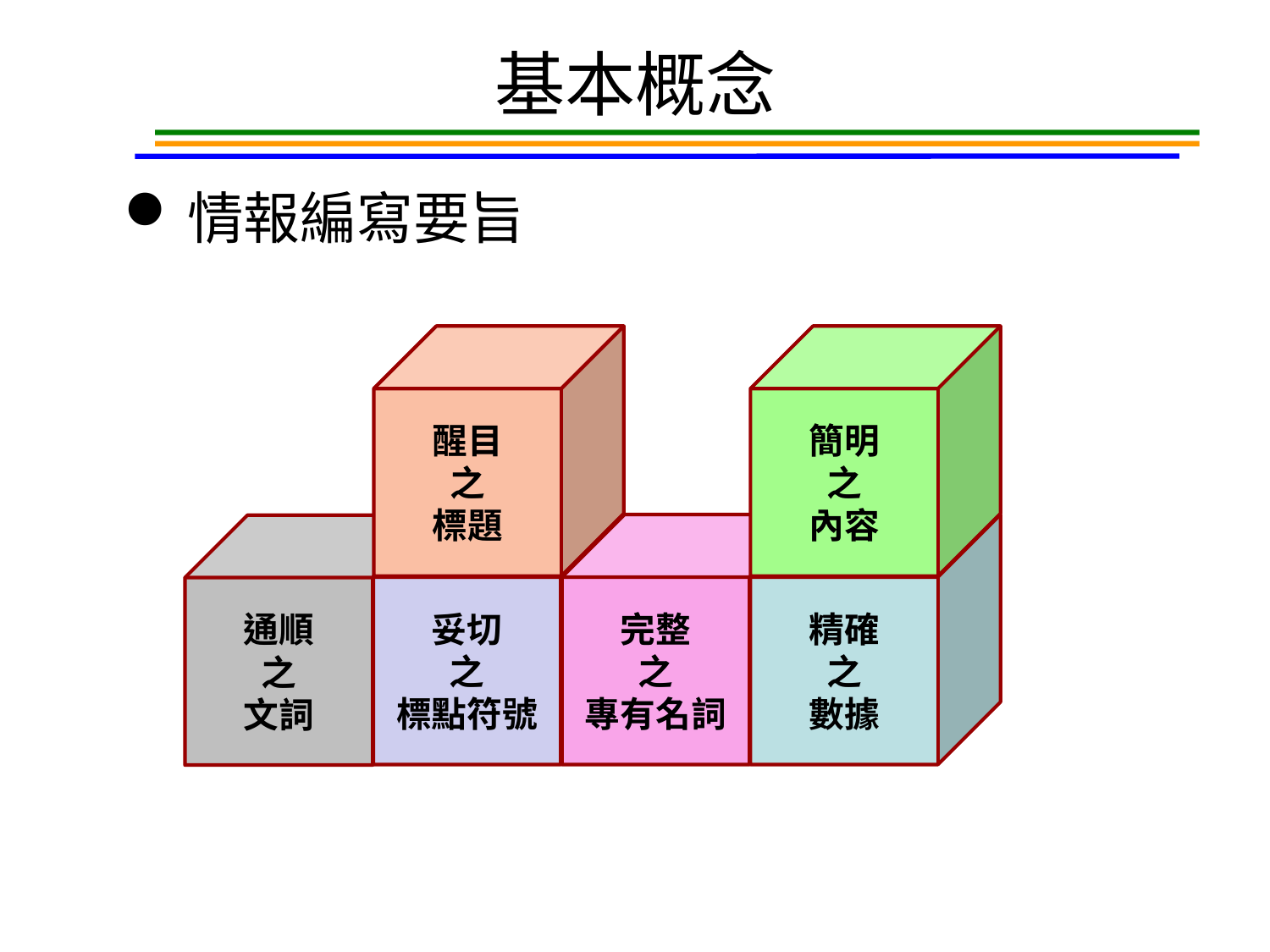

# 基本概念
情報編寫要旨

醒目
之
標題
簡明
之
內容
妥切
之
標點符號
完整
之
專有名詞
精確
之
數據
通順
之
文詞